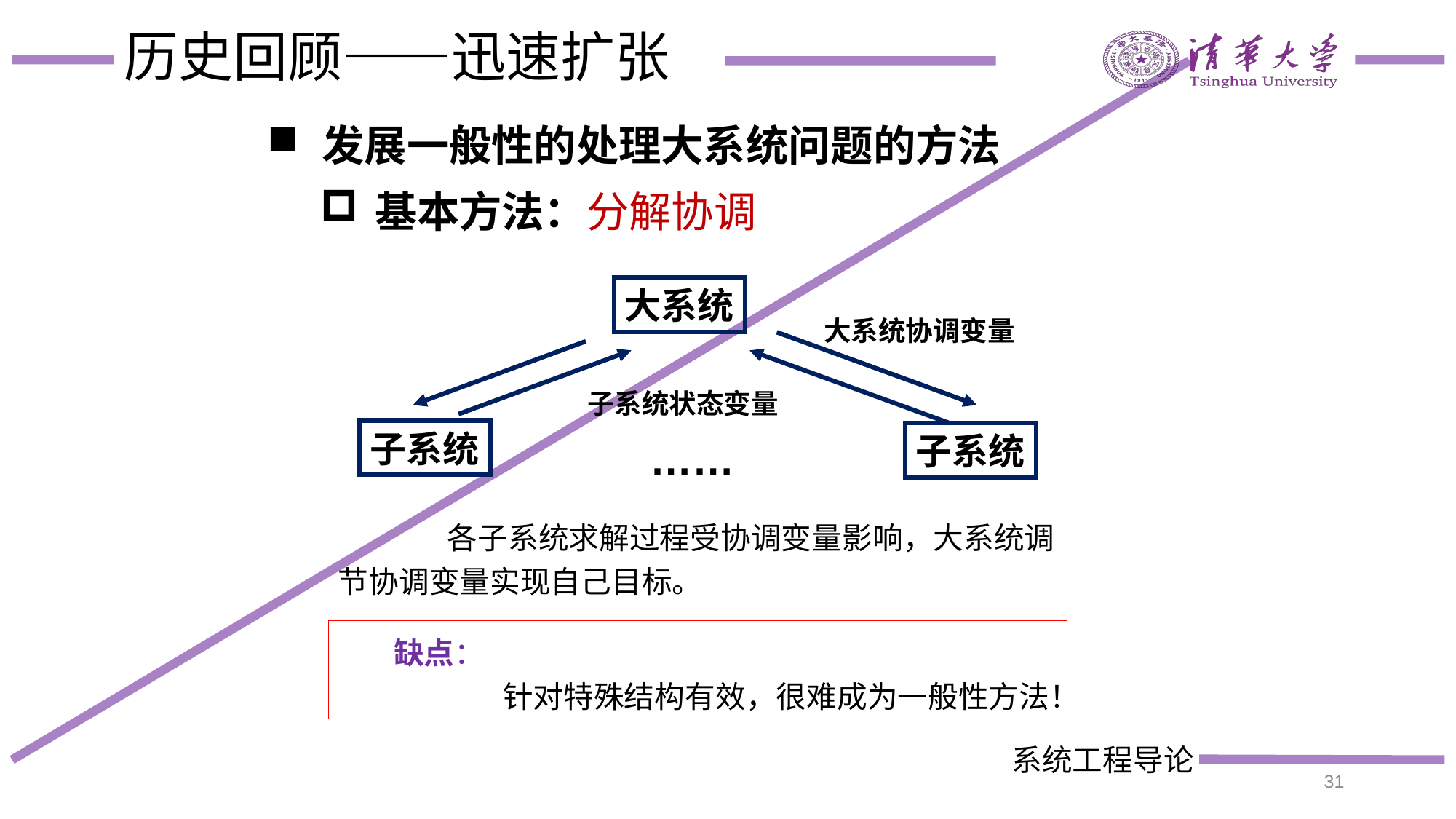

# 历史回顾——迅速扩张
发展一般性的处理大系统问题的方法
基本方法：分解协调
大系统
大系统协调变量

子系统状态变量
子系统
子系统
……
	各子系统求解过程受协调变量影响，大系统调节协调变量实现自己目标。
缺点：
	针对特殊结构有效，很难成为一般性方法！
31